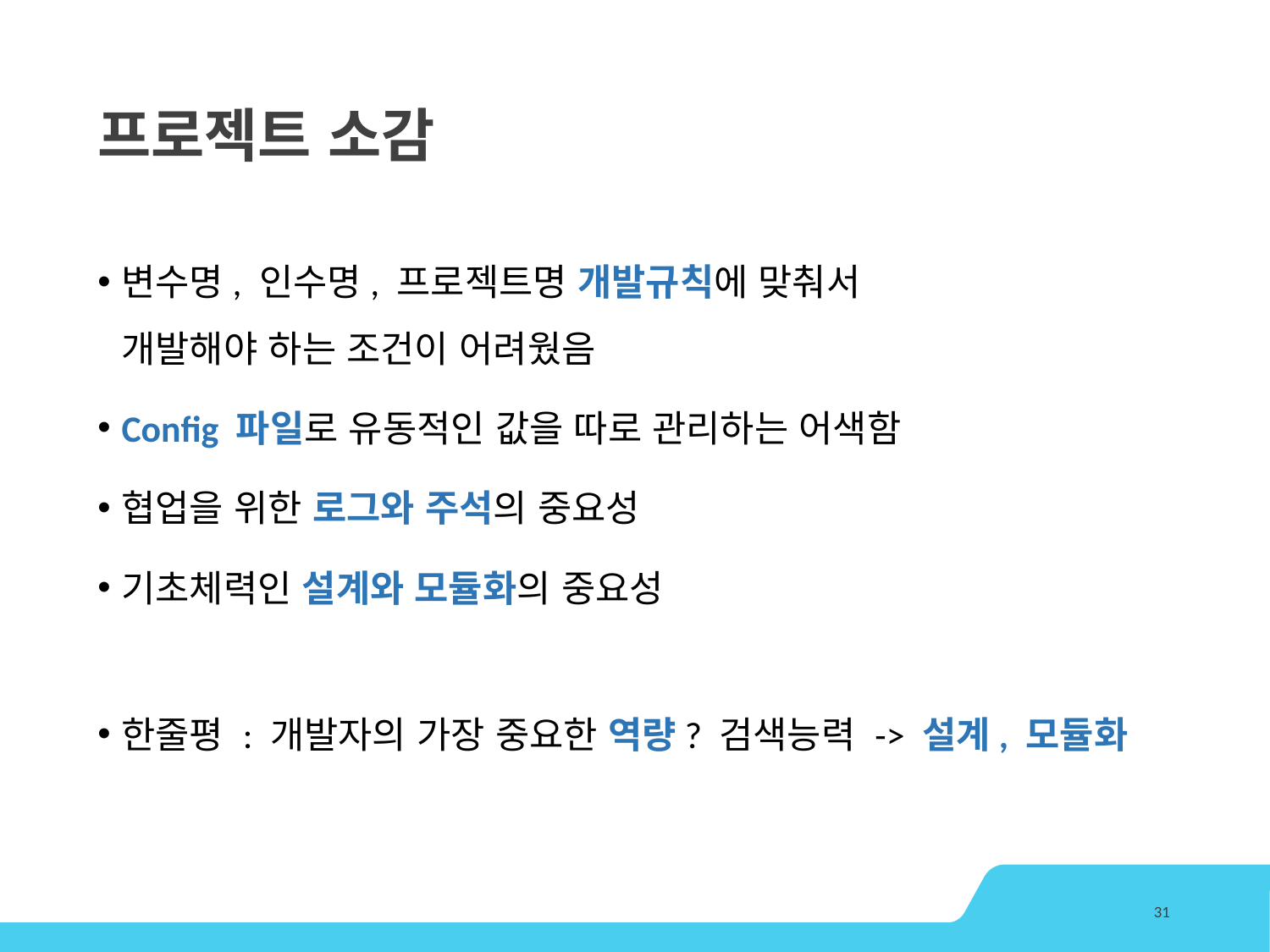

# 프로젝트 소감
변수명, 인수명, 프로젝트명 개발규칙에 맞춰서
개발해야 하는 조건이 어려웠음
Config 파일로 유동적인 값을 따로 관리하는 어색함
협업을 위한 로그와 주석의 중요성
기초체력인 설계와 모듈화의 중요성
한줄평 : 개발자의 가장 중요한 역량? 검색능력 -> 설계, 모듈화

31